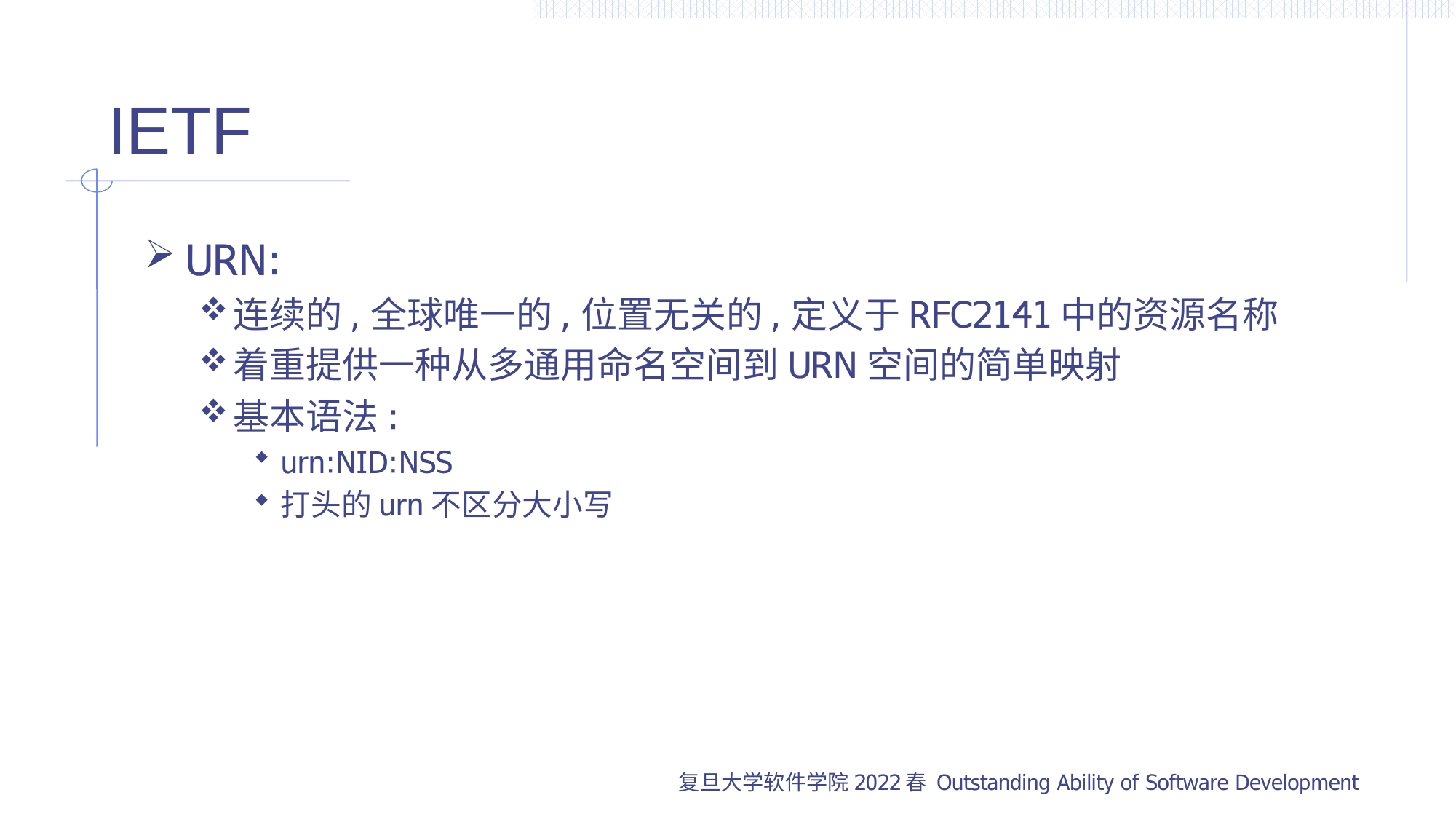

# IETF
URN:
连续的,全球唯一的,位置无关的,定义于RFC2141中的资源名称
着重提供一种从多通用命名空间到URN空间的简单映射
基本语法:
urn:NID:NSS
打头的urn不区分大小写